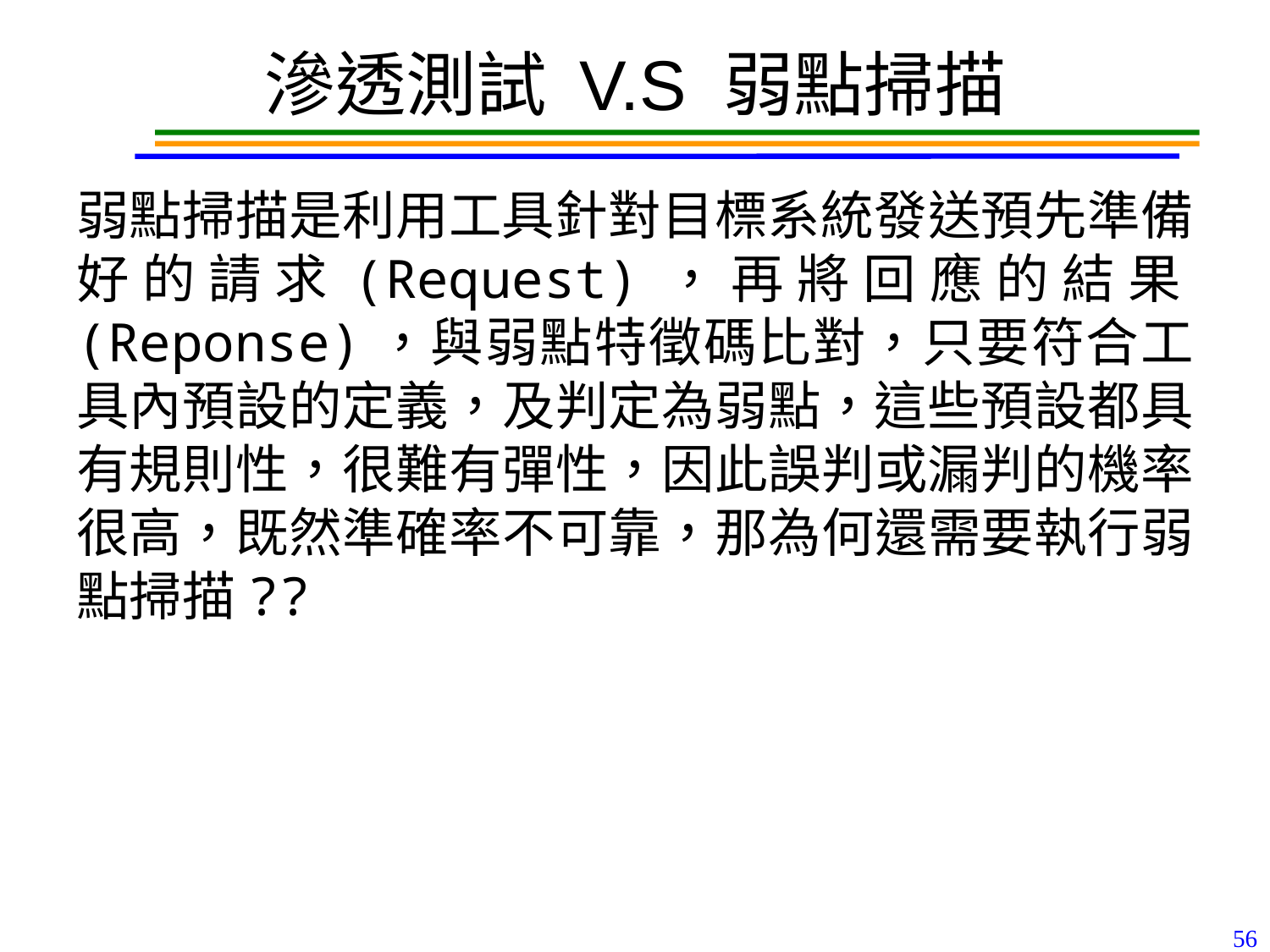

# 滲透測試 V.S 弱點掃描
弱點掃描是利用工具針對目標系統發送預先準備好的請求(Request)，再將回應的結果(Reponse)，與弱點特徵碼比對，只要符合工具內預設的定義，及判定為弱點，這些預設都具有規則性，很難有彈性，因此誤判或漏判的機率很高，既然準確率不可靠，那為何還需要執行弱點掃描??
56